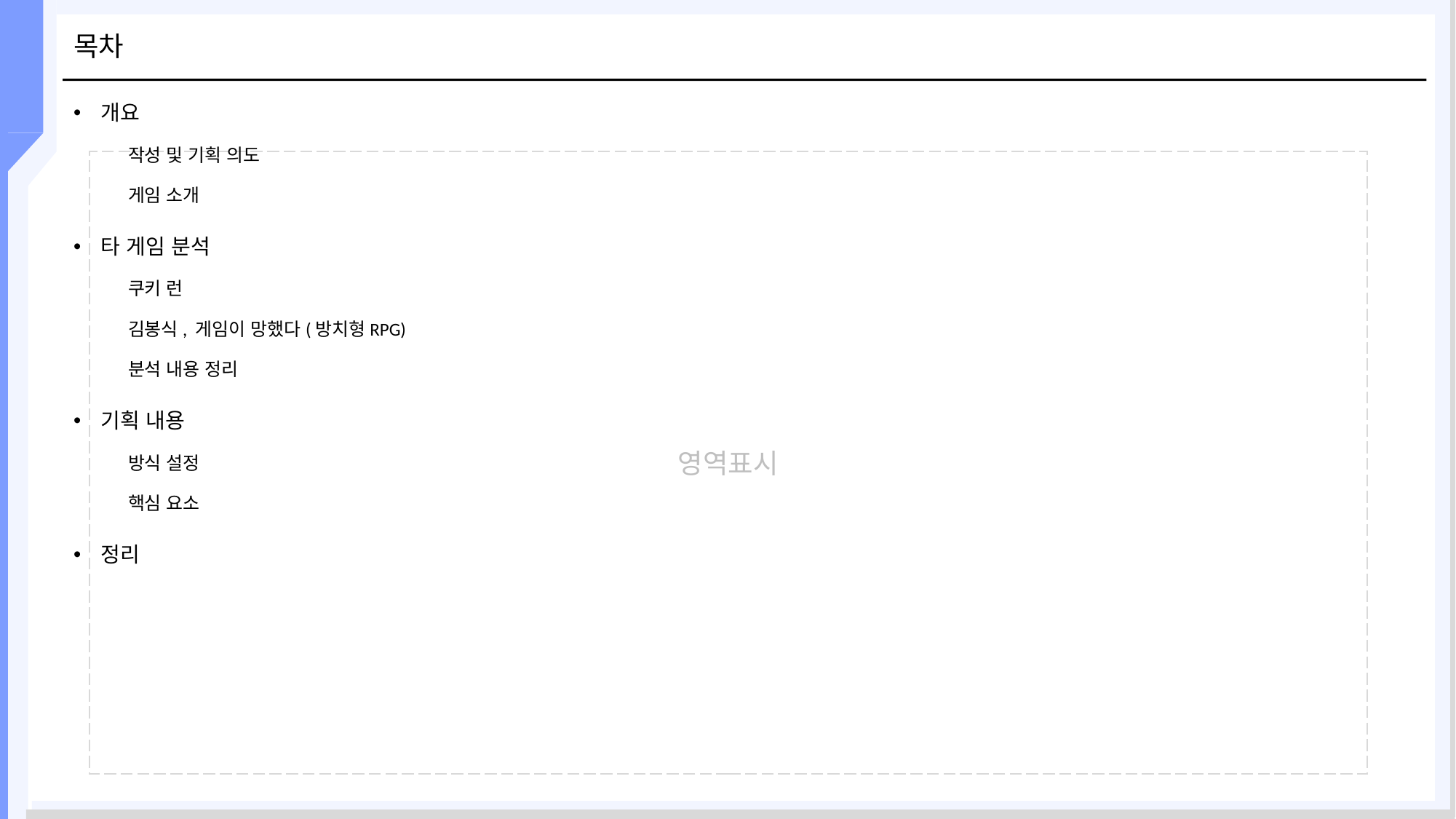

# 목차
개요
작성 및 기획 의도
게임 소개
타 게임 분석
쿠키 런
김봉식, 게임이 망했다(방치형RPG)
분석 내용 정리
기획 내용
방식 설정
핵심 요소
정리